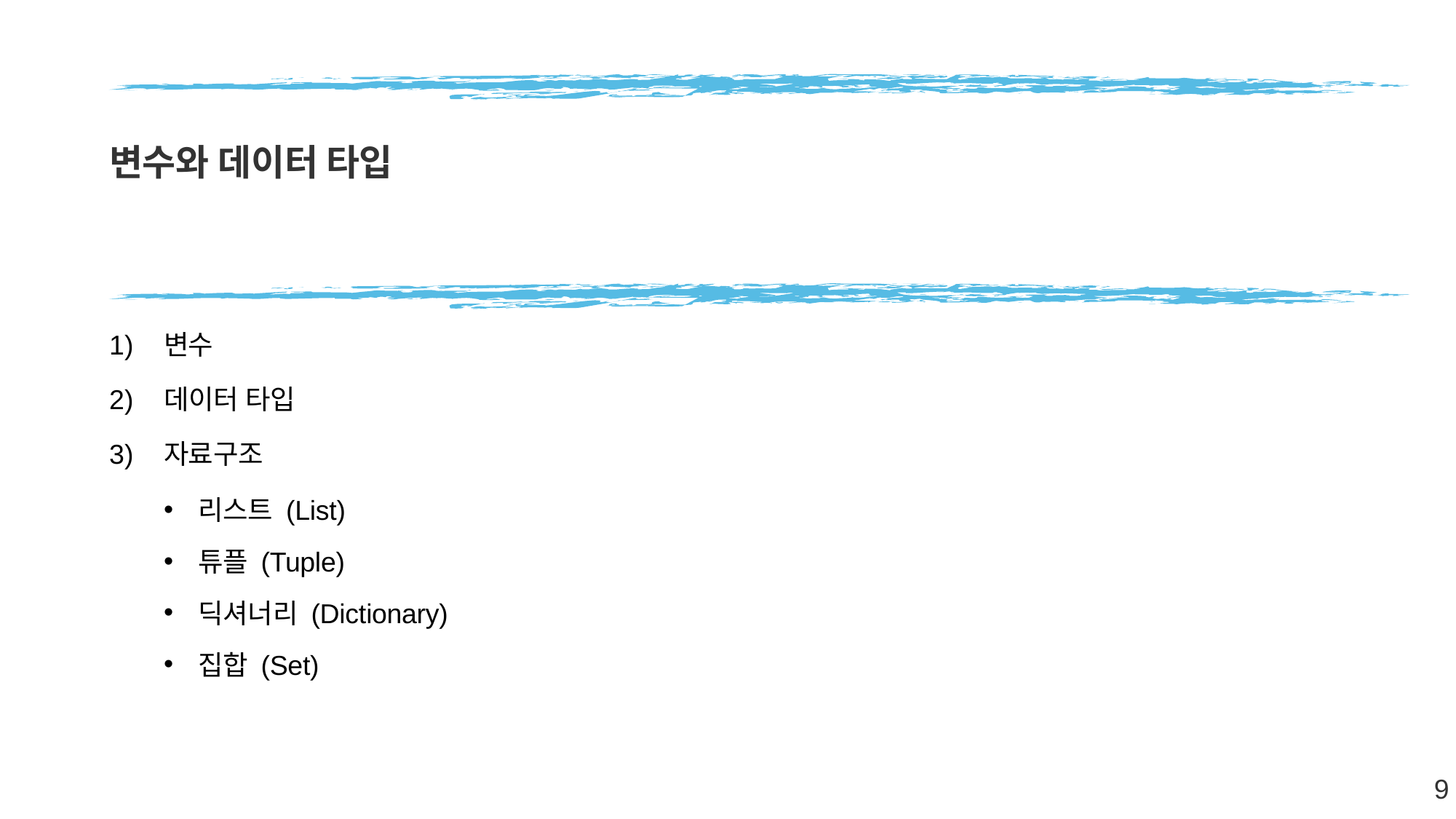

# 변수와 데이터 타입

변수
데이터 타입
자료구조
리스트 (List)
튜플 (Tuple)
딕셔너리 (Dictionary)
집합 (Set)
9